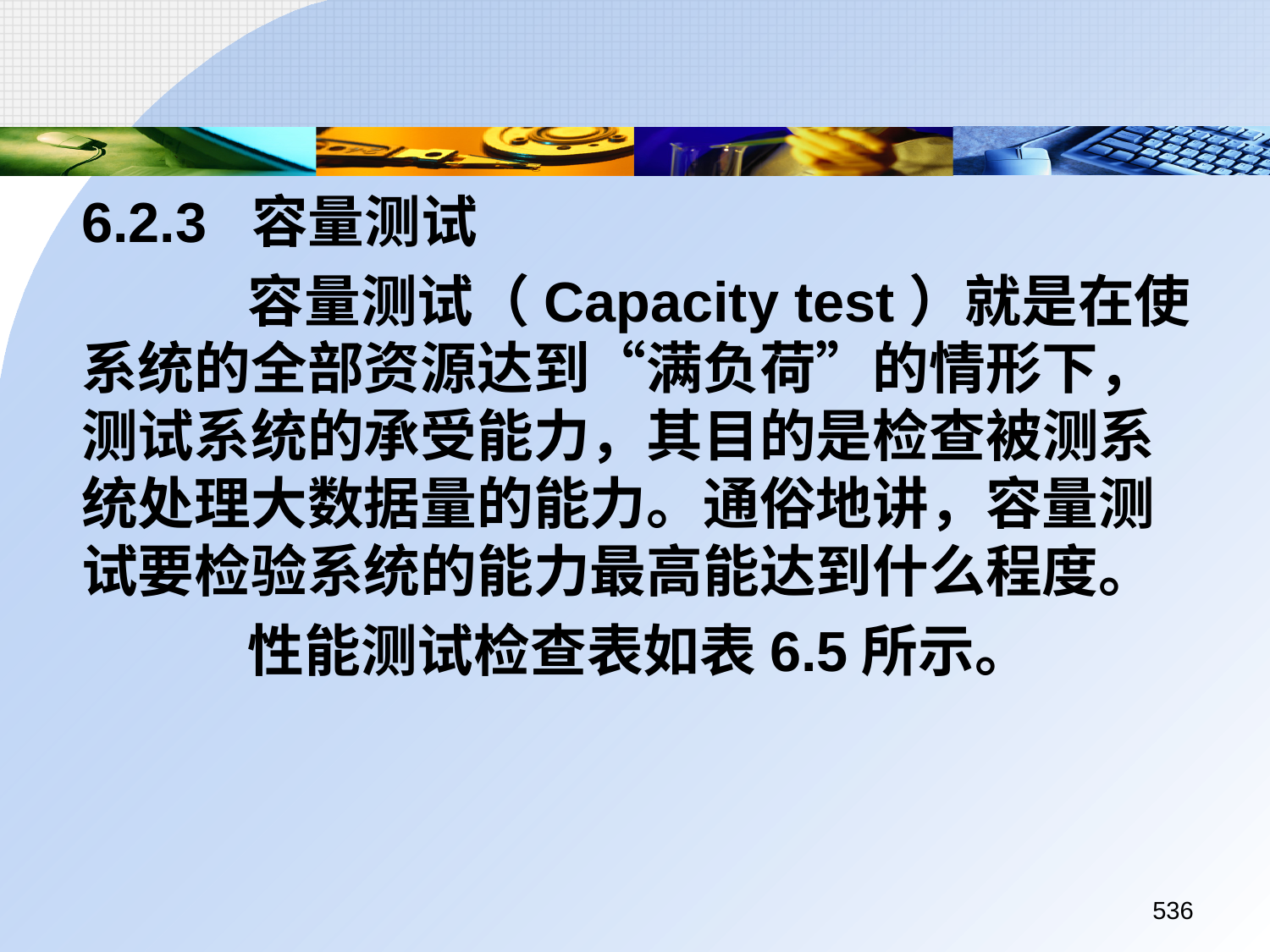

6.2.3  容量测试
		  容量测试（Capacity test）就是在使系统的全部资源达到“满负荷”的情形下，测试系统的承受能力，其目的是检查被测系统处理大数据量的能力。通俗地讲，容量测试要检验系统的能力最高能达到什么程度。
		  性能测试检查表如表6.5所示。

536